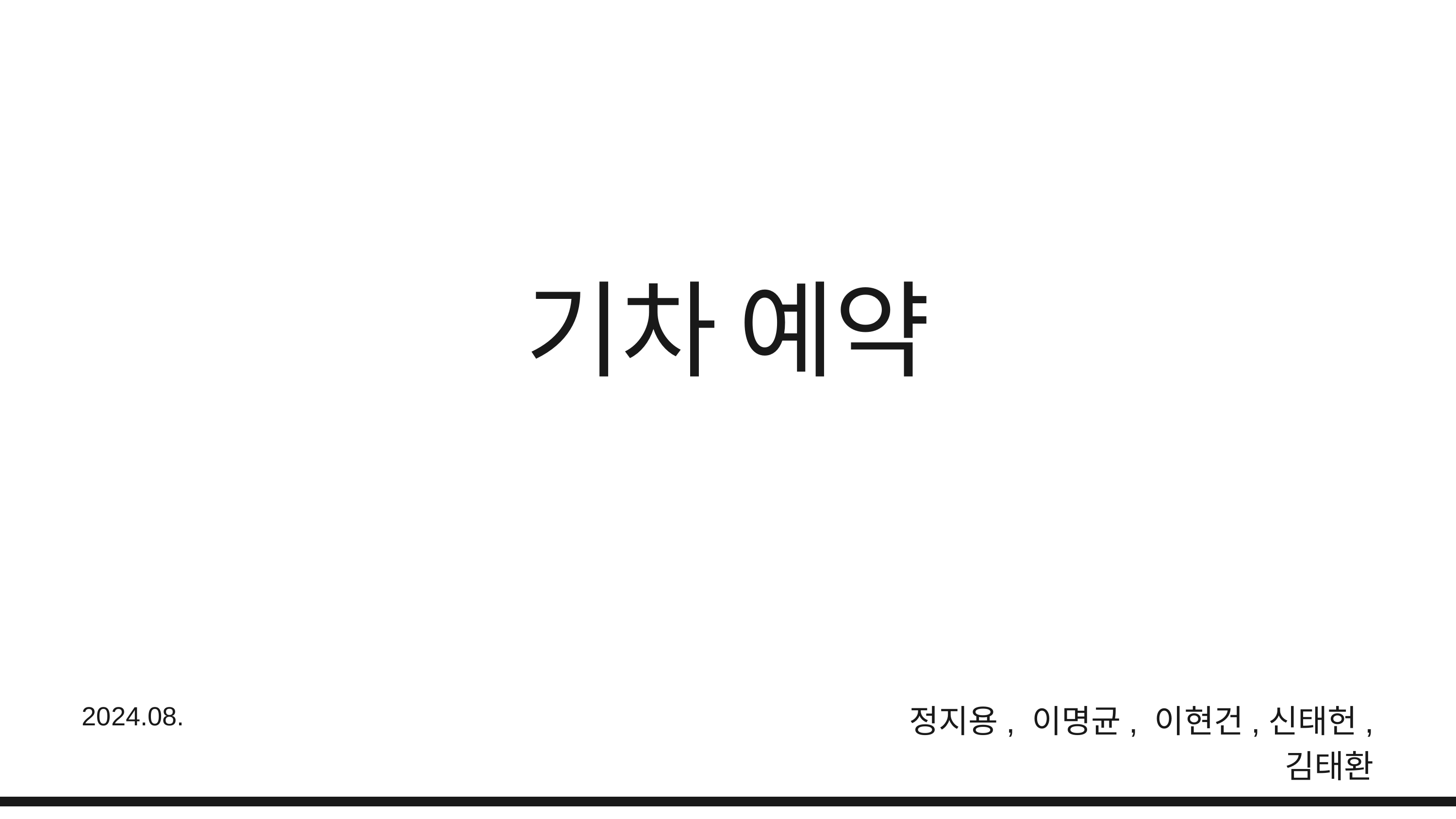

기차 예약
2024.08.
정지용, 이명균, 이현건,신태헌, 김태환